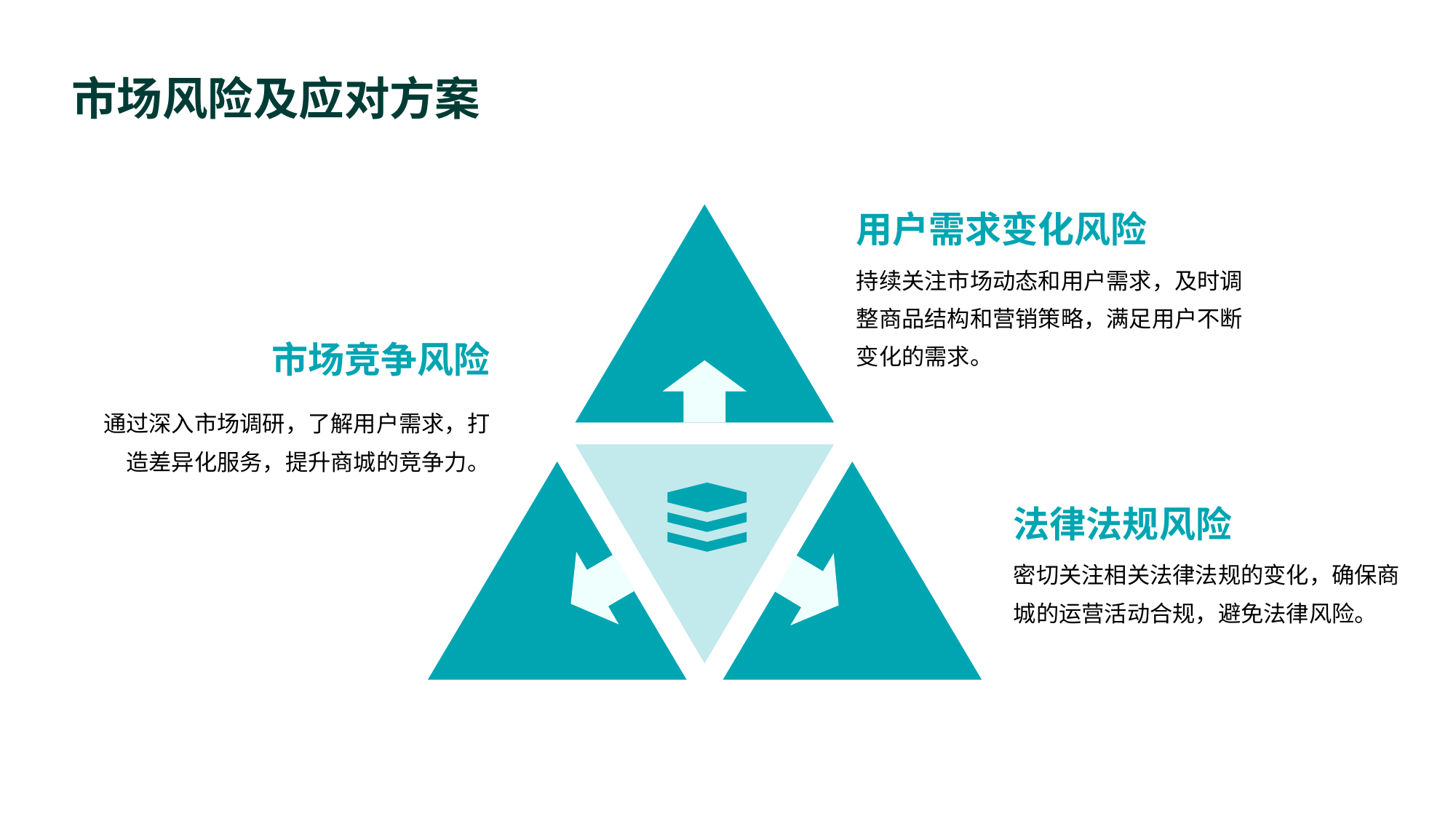

市场风险及应对方案
用户需求变化风险

持续关注市场动态和用户需求，及时调整商品结构和营销策略，满足用户不断变化的需求。
市场竞争风险

通过深入市场调研，了解用户需求，打造差异化服务，提升商城的竞争力。

法律法规风险

密切关注相关法律法规的变化，确保商城的运营活动合规，避免法律风险。